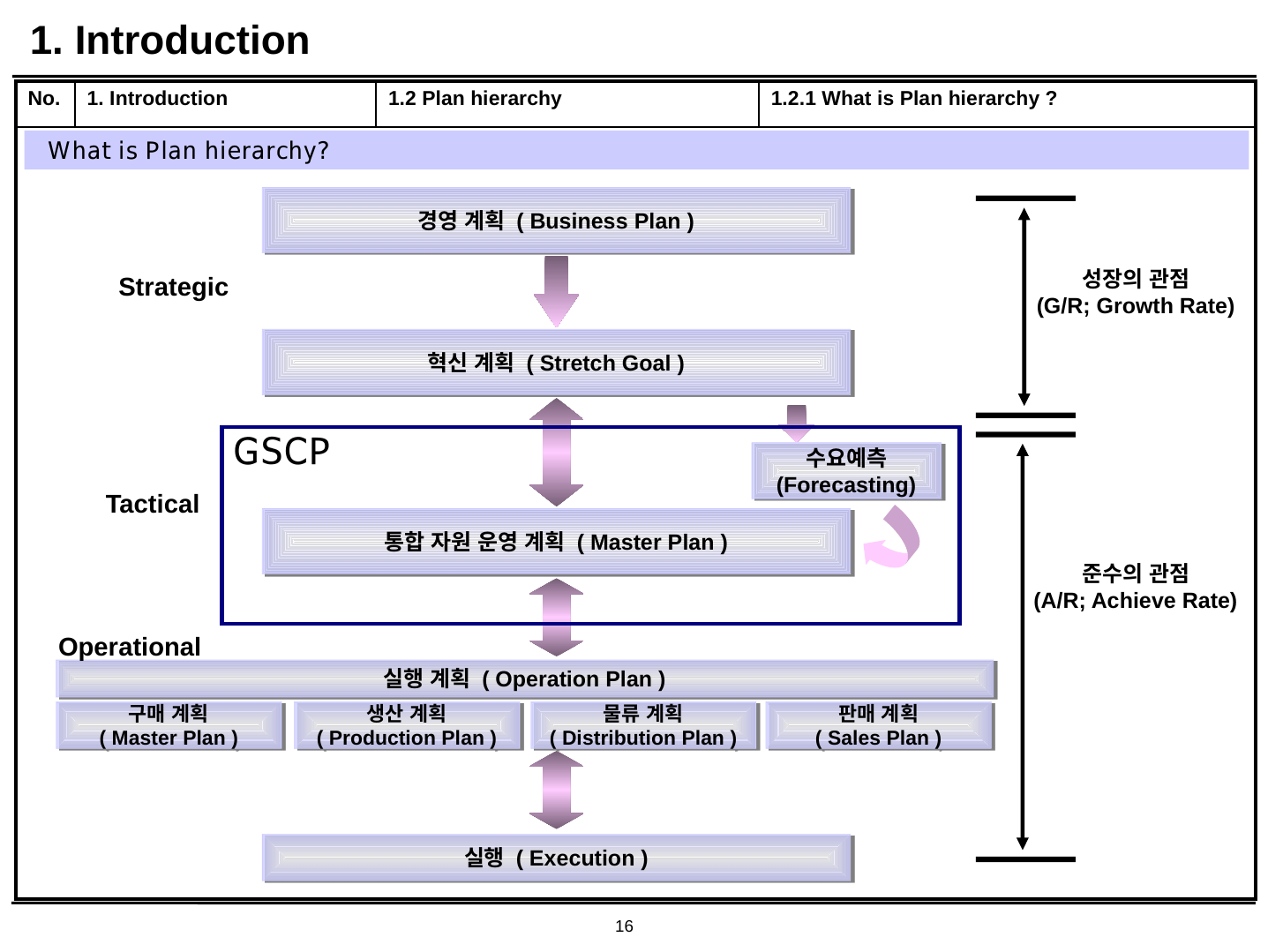

# 1. Introduction
| No. | 1. Introduction | 1.2 Plan hierarchy | 1.2.1 What is Plan hierarchy ? |
| --- | --- | --- | --- |
|  |  |  |  |
What is Plan hierarchy?
경영 계획 ( Business Plan )

성장의 관점
(G/R; Growth Rate)
Strategic
혁신 계획 ( Stretch Goal )

GSCP

수요예측
(Forecasting)

Tactical
통합 자원 운영 계획 ( Master Plan )

준수의 관점
(A/R; Achieve Rate)

Operational
실행 계획 ( Operation Plan )
구매 계획
( Master Plan )
생산 계획
( Production Plan )
물류 계획
( Distribution Plan )
판매 계획
( Sales Plan )

실행 ( Execution )

16